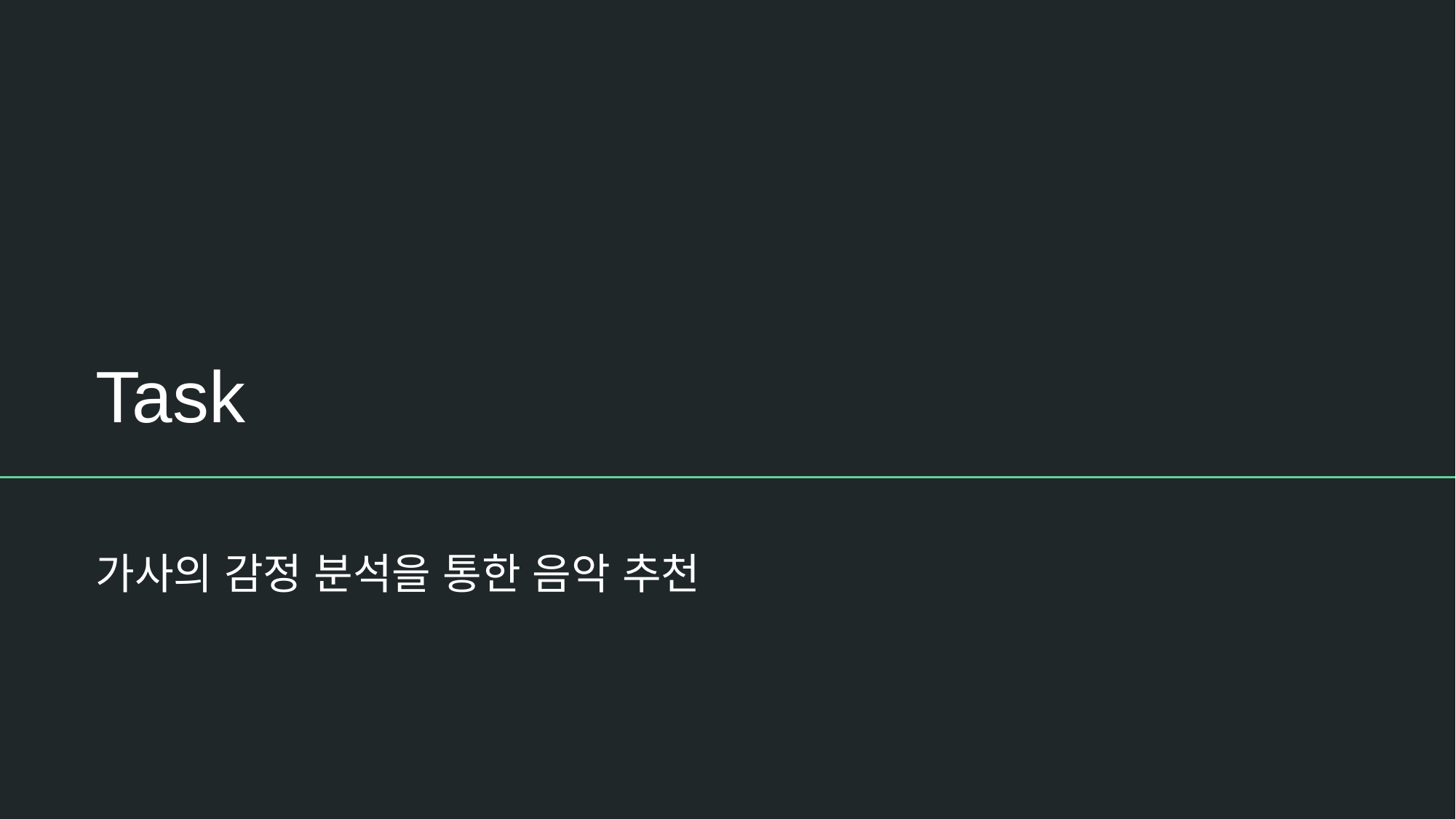

# Task
가사의 감정 분석을 통한 음악 추천